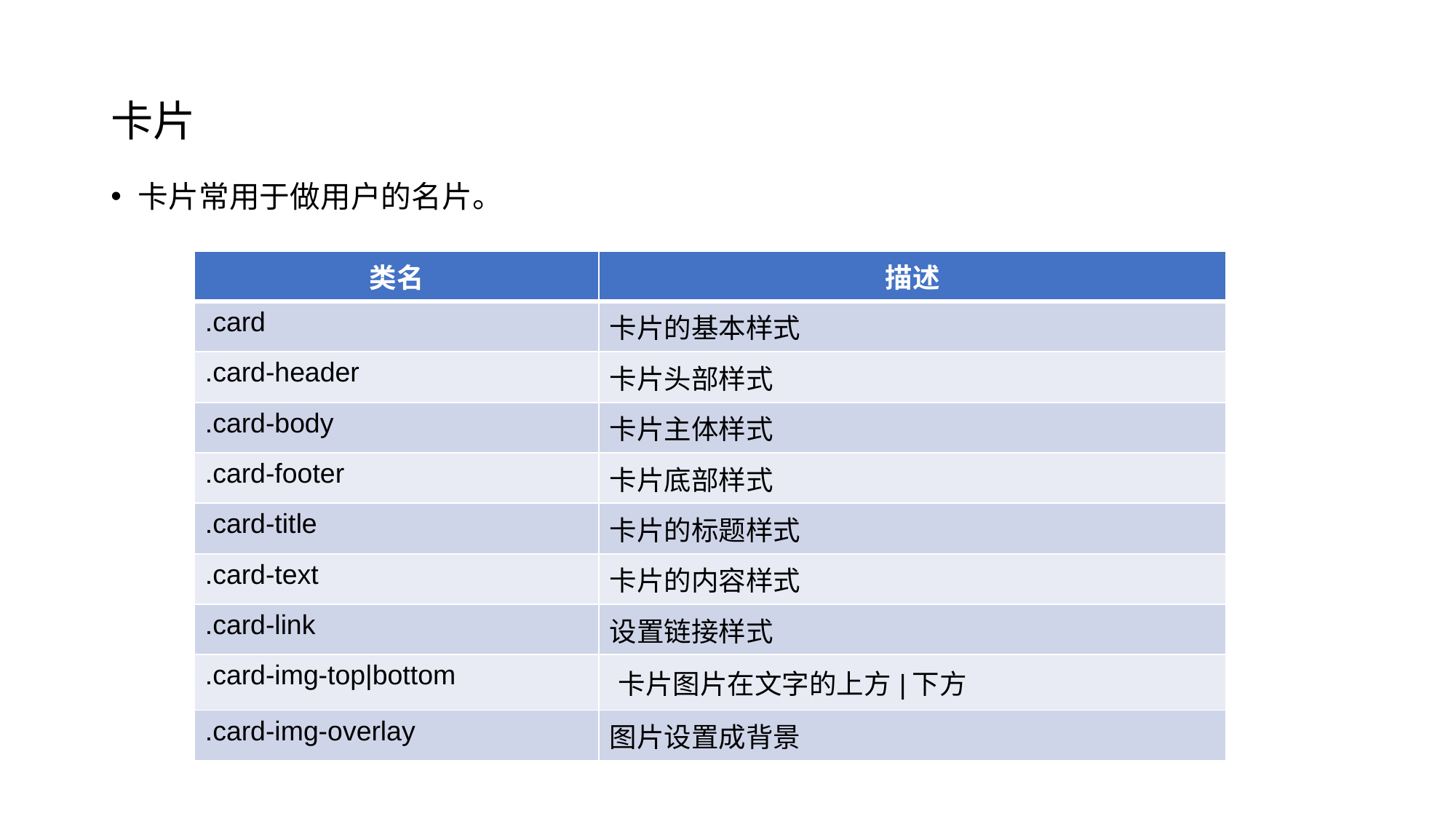

# 卡片
卡片常用于做用户的名片。
| 类名 | 描述 |
| --- | --- |
| .card | 卡片的基本样式 |
| .card-header | 卡片头部样式 |
| .card-body | 卡片主体样式 |
| .card-footer | 卡片底部样式 |
| .card-title | 卡片的标题样式 |
| .card-text | 卡片的内容样式 |
| .card-link | 设置链接样式 |
| .card-img-top|bottom | 卡片图片在文字的上方|下方 |
| .card-img-overlay | 图片设置成背景 |